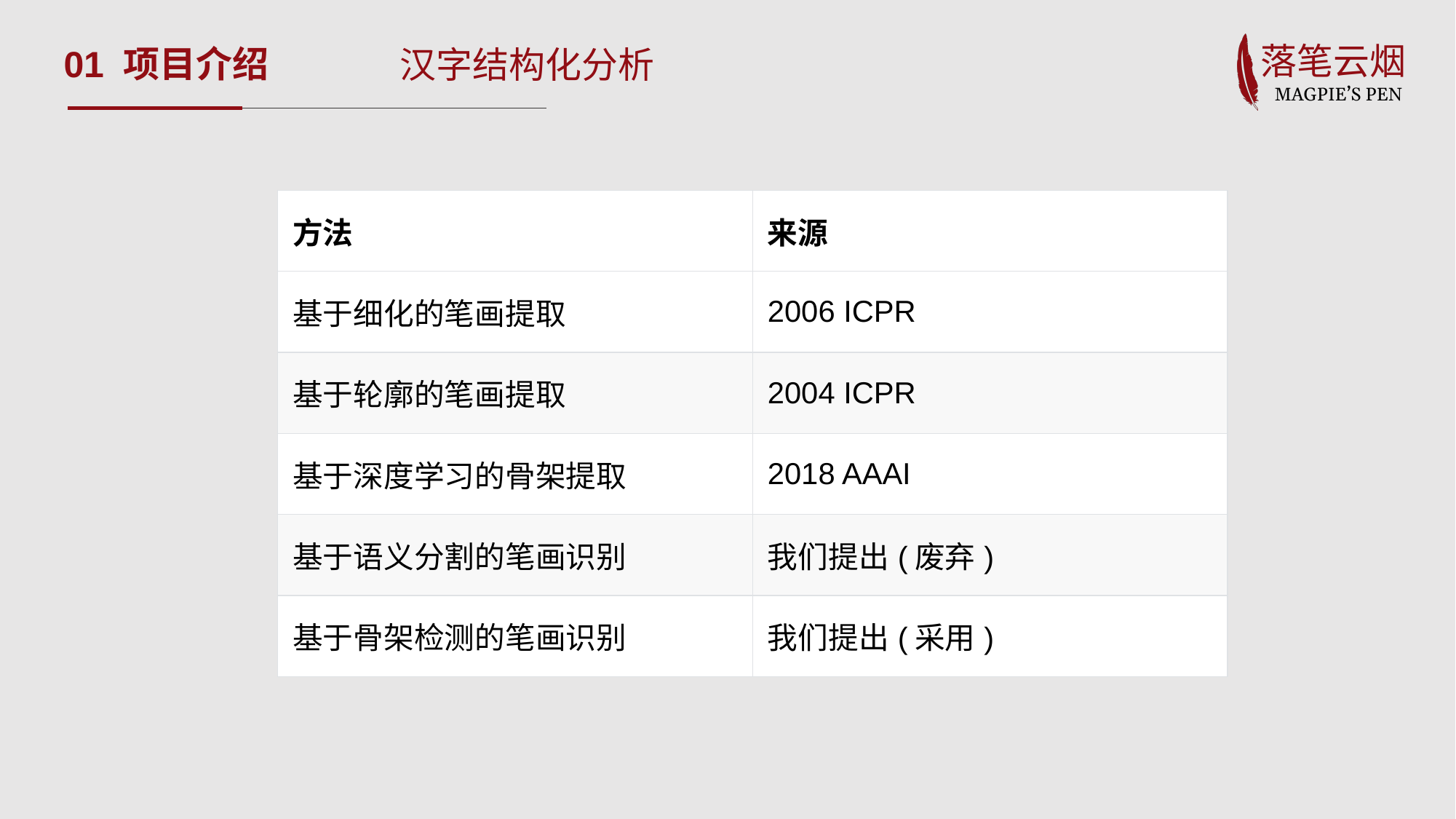

01 项目介绍
汉字结构化分析
| 方法 | 来源 |
| --- | --- |
| 基于细化的笔画提取 | 2006 ICPR |
| 基于轮廓的笔画提取 | 2004 ICPR |
| 基于深度学习的骨架提取 | 2018 AAAI |
| 基于语义分割的笔画识别 | 我们提出(废弃) |
| 基于骨架检测的笔画识别 | 我们提出(采用) |